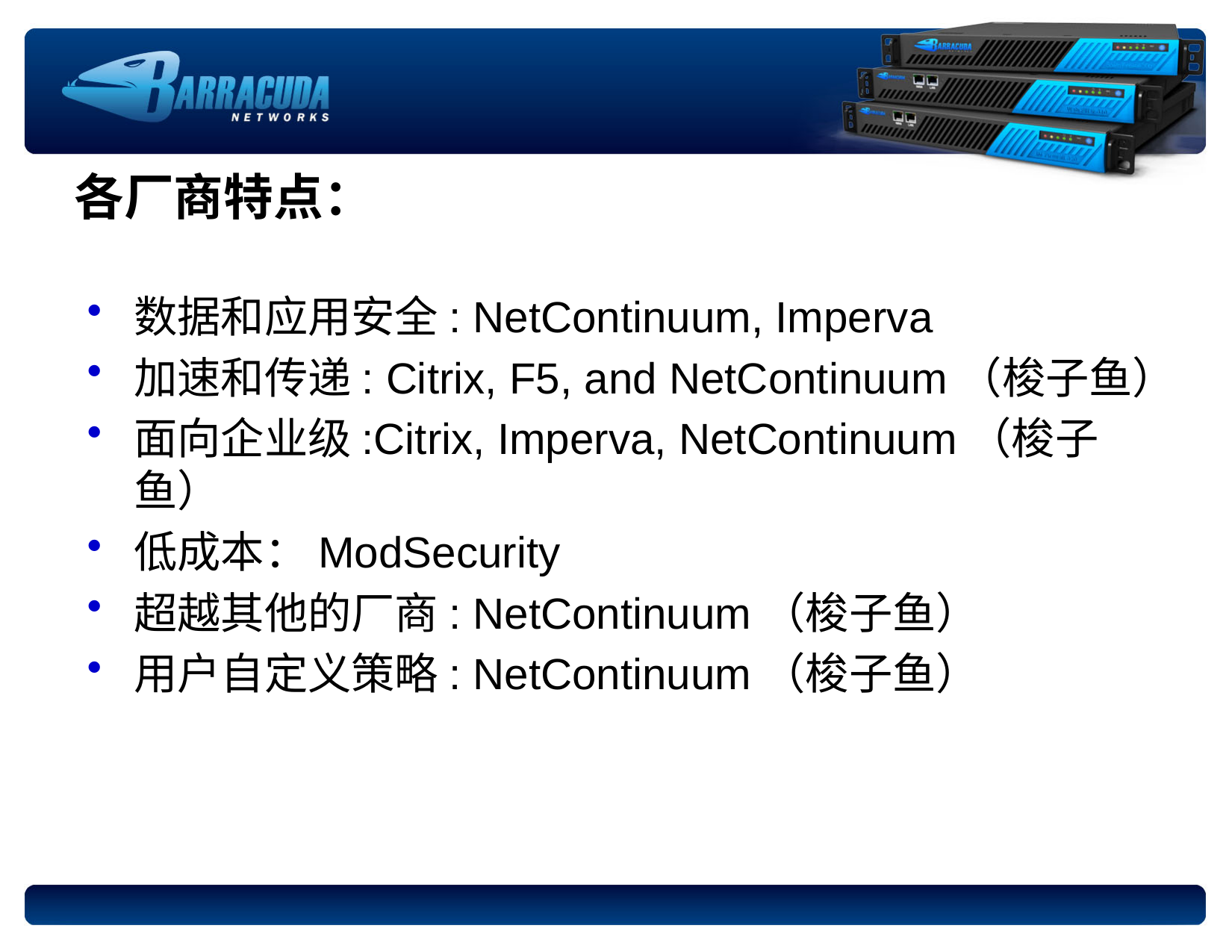

# 各厂商特点：
数据和应用安全: NetContinuum, Imperva
加速和传递: Citrix, F5, and NetContinuum（梭子鱼）
面向企业级:Citrix, Imperva, NetContinuum（梭子鱼）
低成本：ModSecurity
超越其他的厂商: NetContinuum（梭子鱼）
用户自定义策略: NetContinuum（梭子鱼）